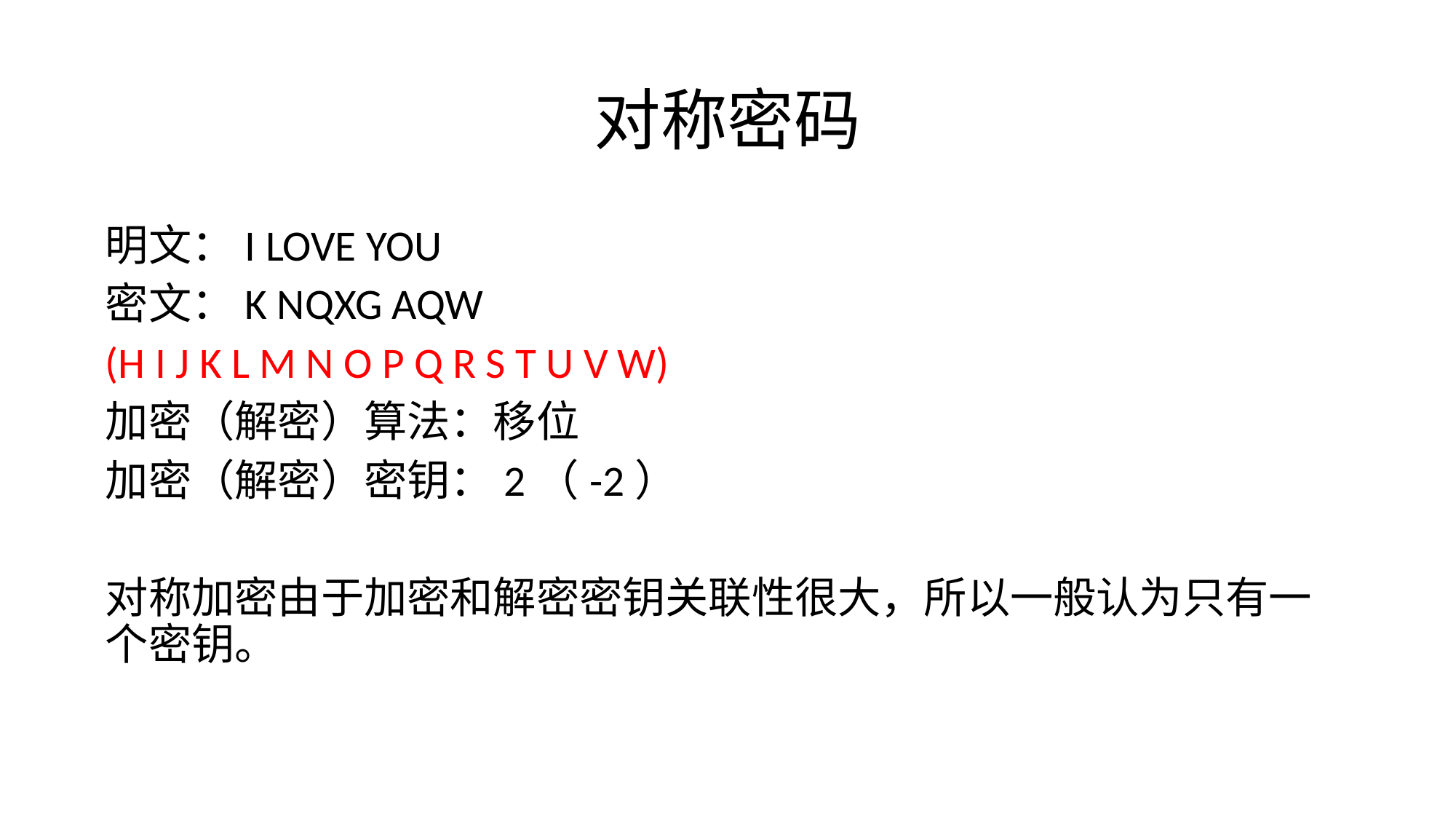

# 对称密码
明文：I LOVE YOU
密文：K NQXG AQW
(H I J K L M N O P Q R S T U V W)
加密（解密）算法：移位
加密（解密）密钥：2（-2）

对称加密由于加密和解密密钥关联性很大，所以一般认为只有一个密钥。